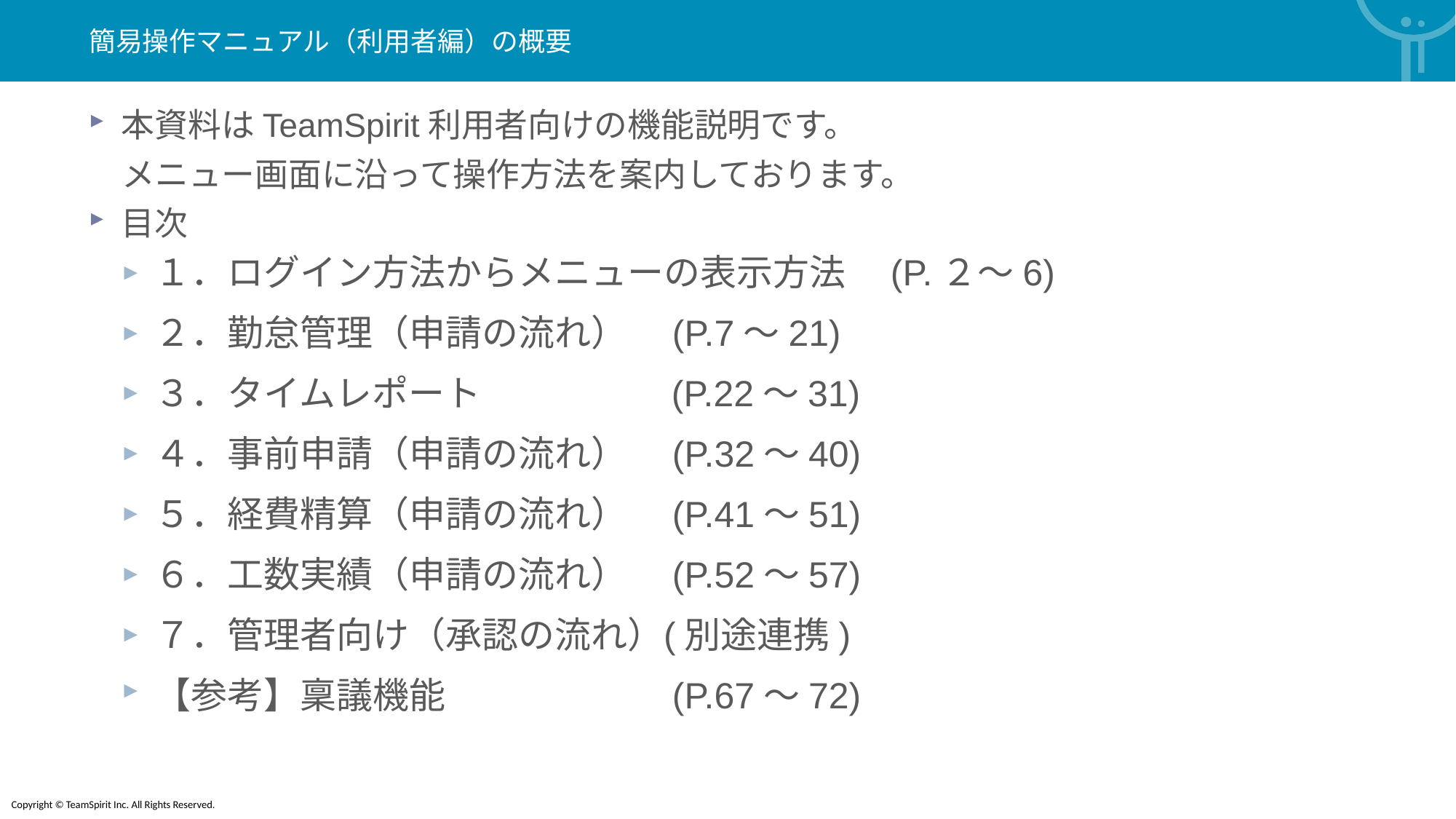

簡易操作マニュアル（利用者編）の概要
本資料はTeamSpirit利用者向けの機能説明です。
　メニュー画面に沿って操作方法を案内しております。
目次
１．ログイン方法からメニューの表示方法　(P.２～6)
２．勤怠管理（申請の流れ）　(P.7～21)
３．タイムレポート　　　　　(P.22～31)
４．事前申請（申請の流れ）　(P.32～40)
５．経費精算（申請の流れ）　(P.41～51)
６．工数実績（申請の流れ）　(P.52～57)
７．管理者向け（承認の流れ）(別途連携)
【参考】稟議機能　　　　　　(P.67～72)

2